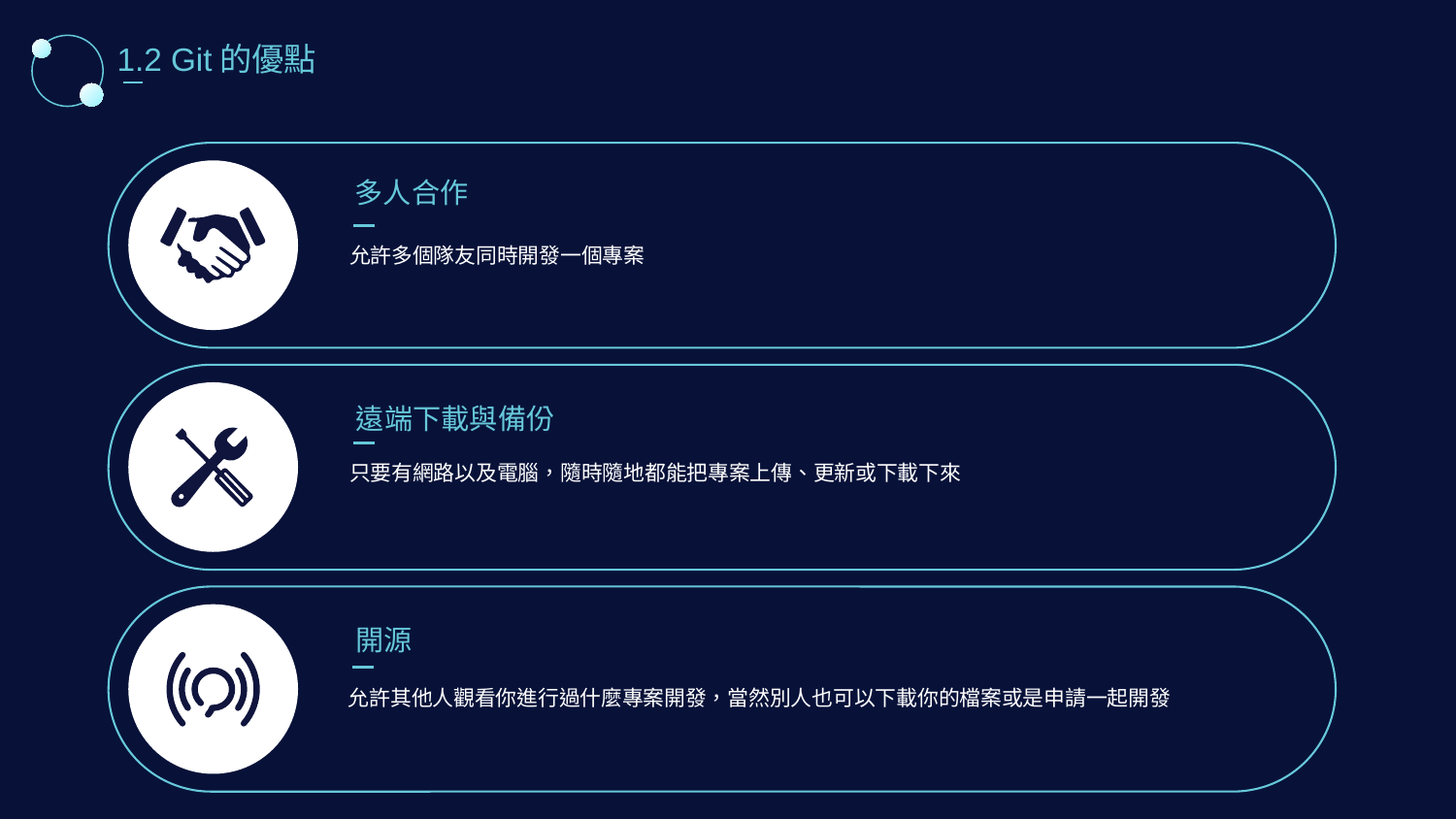

1.2 Git的優點

多人合作

允許多個隊友同時開發一個專案

遠端下載與備份

只要有網路以及電腦，隨時隨地都能把專案上傳、更新或下載下來

開源

允許其他人觀看你進行過什麼專案開發，當然別人也可以下載你的檔案或是申請一起開發